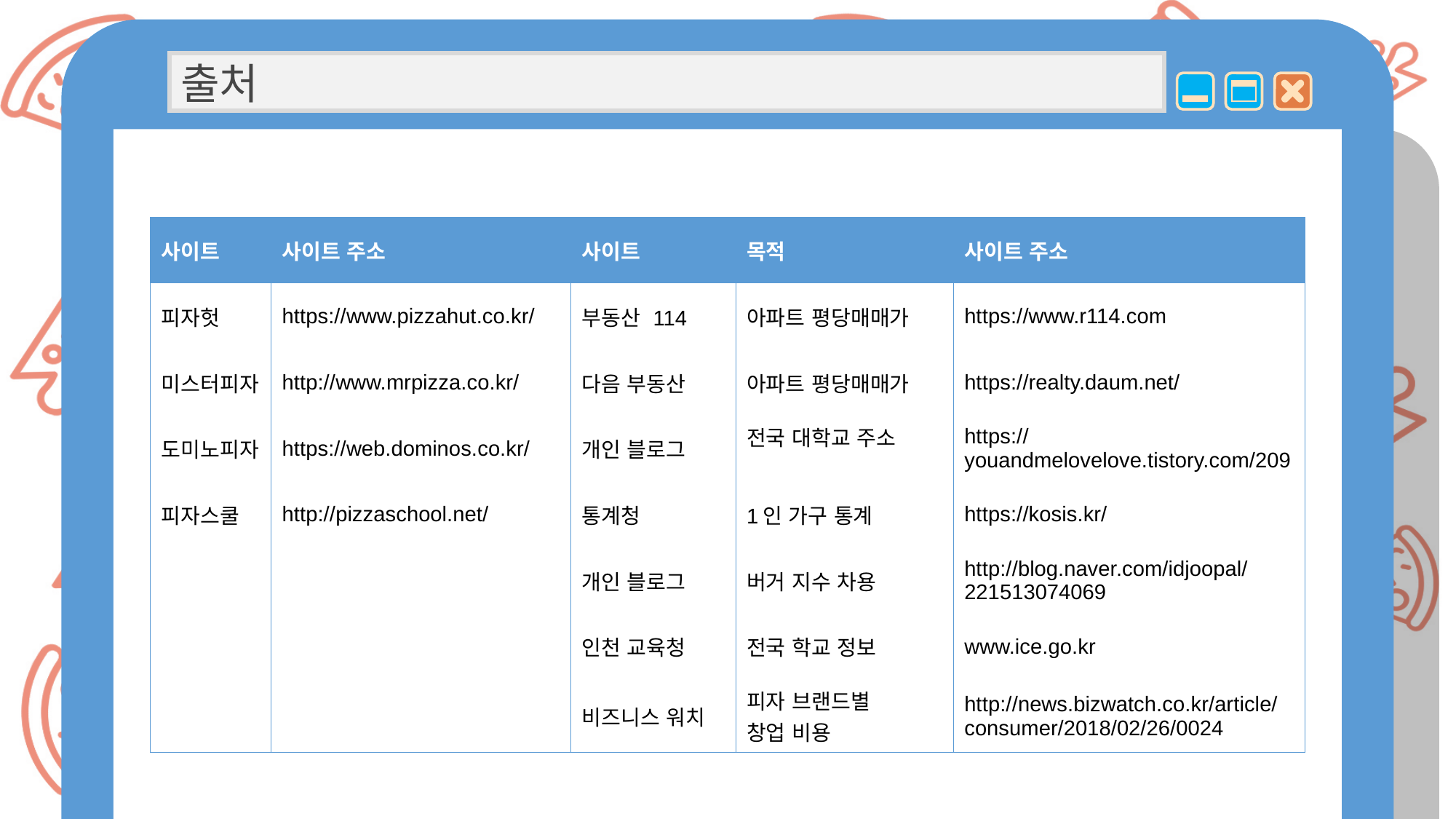

출처

| 사이트 | 사이트 주소 | 사이트 | 목적 | 사이트 주소 |
| --- | --- | --- | --- | --- |
| 피자헛 | https://www.pizzahut.co.kr/ | 부동산 114 | 아파트 평당매매가 | https://www.r114.com |
| 미스터피자 | http://www.mrpizza.co.kr/ | 다음 부동산 | 아파트 평당매매가 | https://realty.daum.net/ |
| 도미노피자 | https://web.dominos.co.kr/ | 개인 블로그 | 전국 대학교 주소 | https://youandmelovelove.tistory.com/209 |
| 피자스쿨 | http://pizzaschool.net/ | 통계청 | 1인 가구 통계 | https://kosis.kr/ |
|  |  | 개인 블로그 | 버거 지수 차용 | http://blog.naver.com/idjoopal/221513074069 |
|  |  | 인천 교육청 | 전국 학교 정보 | www.ice.go.kr |
|  |  | 비즈니스 워치 | 피자 브랜드별 창업 비용 | http://news.bizwatch.co.kr/article/consumer/2018/02/26/0024 |